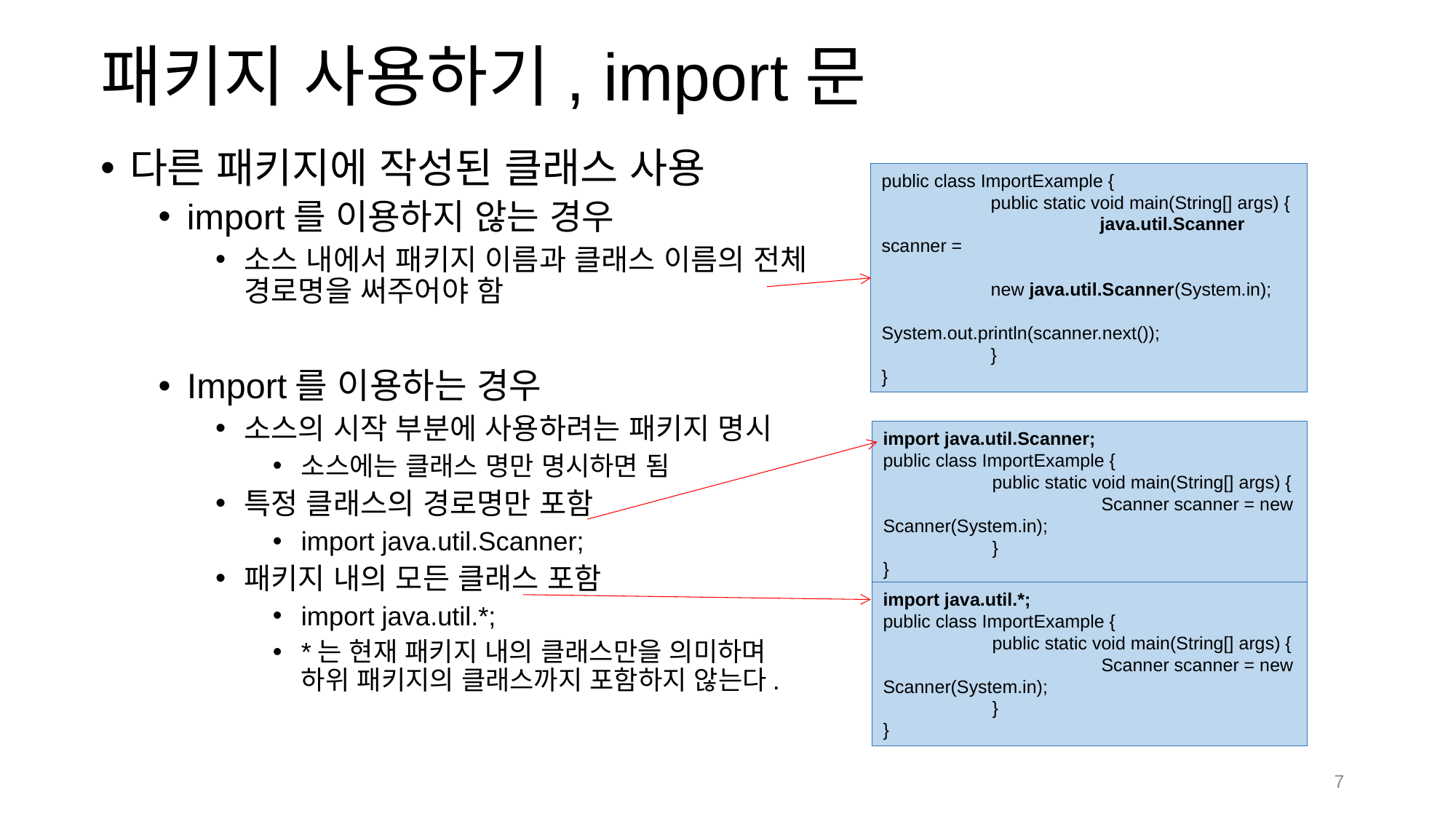

# 패키지 사용하기, import문
다른 패키지에 작성된 클래스 사용
import를 이용하지 않는 경우
소스 내에서 패키지 이름과 클래스 이름의 전체 경로명을 써주어야 함

Import를 이용하는 경우
소스의 시작 부분에 사용하려는 패키지 명시
소스에는 클래스 명만 명시하면 됨
특정 클래스의 경로명만 포함
import java.util.Scanner;
패키지 내의 모든 클래스 포함
import java.util.*;
*는 현재 패키지 내의 클래스만을 의미하며 하위 패키지의 클래스까지 포함하지 않는다.

public class ImportExample {
	public static void main(String[] args) {
		java.util.Scanner scanner =
				new java.util.Scanner(System.in);
		System.out.println(scanner.next());
	}
}
import java.util.Scanner;
public class ImportExample {
	public static void main(String[] args) {
		Scanner scanner = new Scanner(System.in);
	}
}
import java.util.*;
public class ImportExample {
	public static void main(String[] args) {
		Scanner scanner = new Scanner(System.in);
	}
}
7